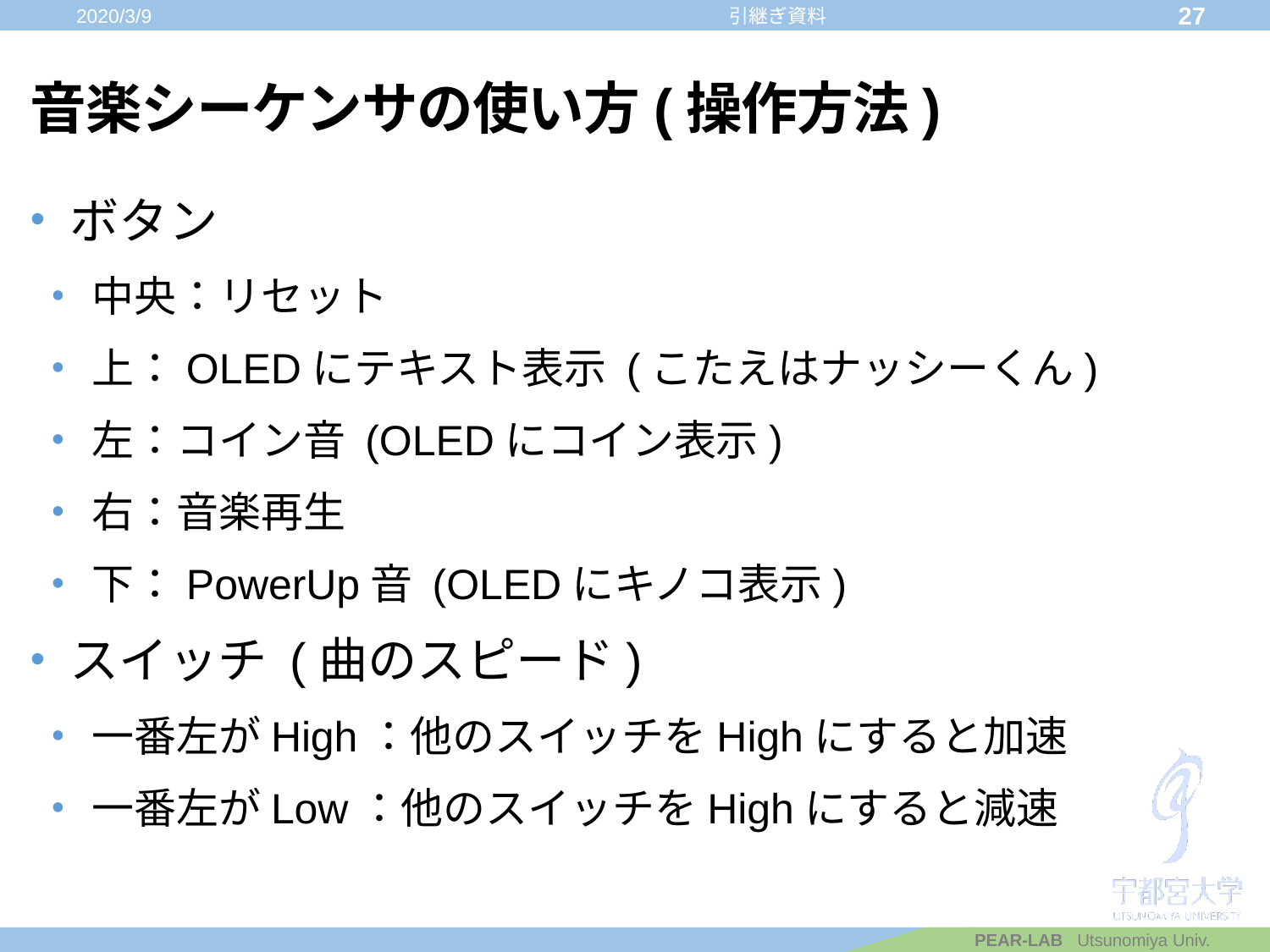

2020/3/9
27
引継ぎ資料
# 音楽シーケンサの使い方(操作方法)
ボタン
中央：リセット
上：OLEDにテキスト表示 (こたえはナッシーくん)
左：コイン音 (OLEDにコイン表示)
右：音楽再生
下：PowerUp音 (OLEDにキノコ表示)
スイッチ (曲のスピード)
一番左がHigh：他のスイッチをHighにすると加速
一番左がLow：他のスイッチをHighにすると減速